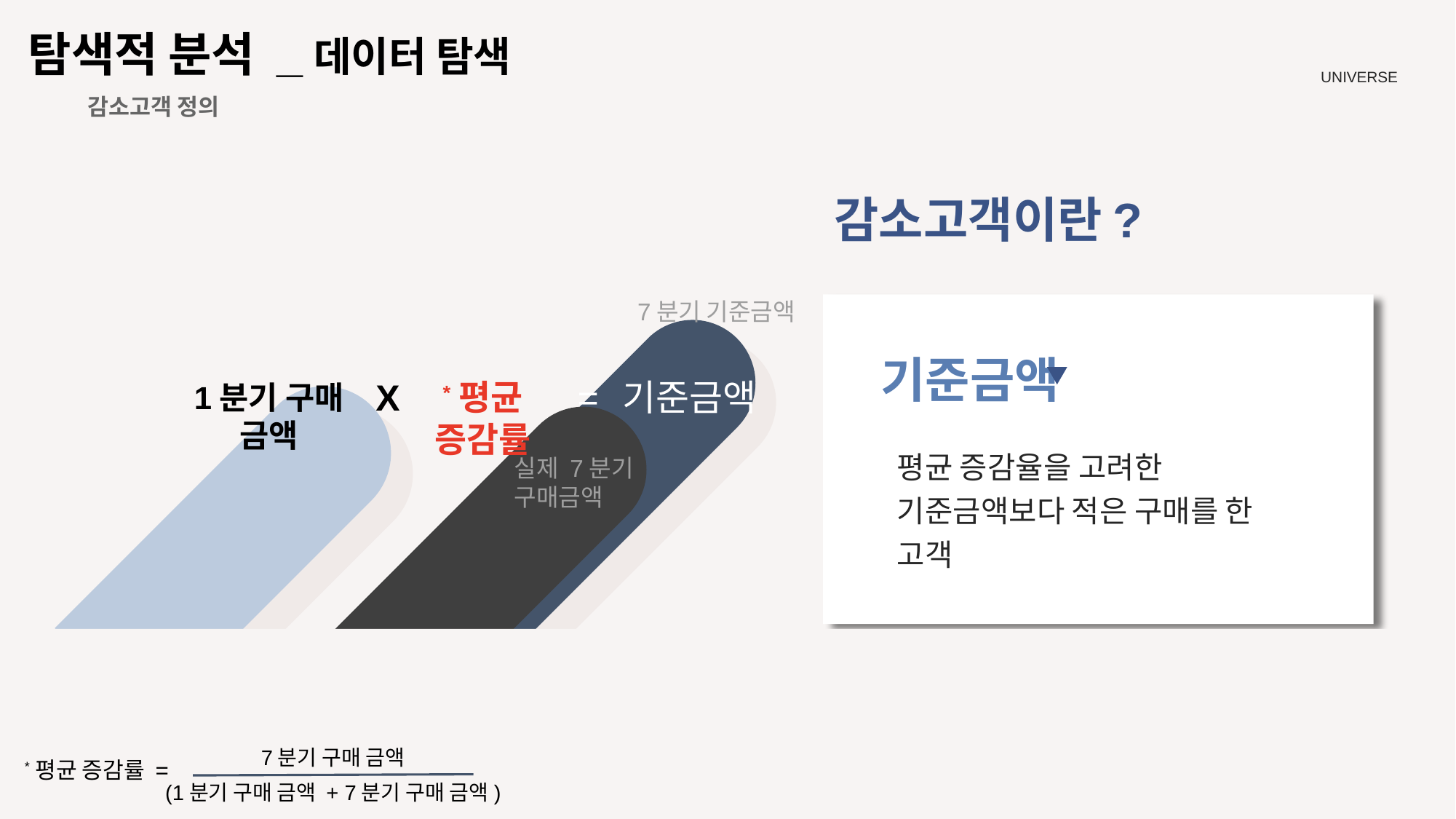

탐색적 분석 _데이터 탐색
UNIVERSE
 감소고객 정의
감소고객이란?

7분기 기준금액

기준금액

*평균 증감률

X
=  기준금액
1분기 구매 금액
평균 증감율을 고려한 기준금액보다 적은 구매를 한 고객
실제 7분기 구매금액

7분기 구매 금액

(1분기 구매 금액 + 7분기 구매 금액)
*평균 증감률 =